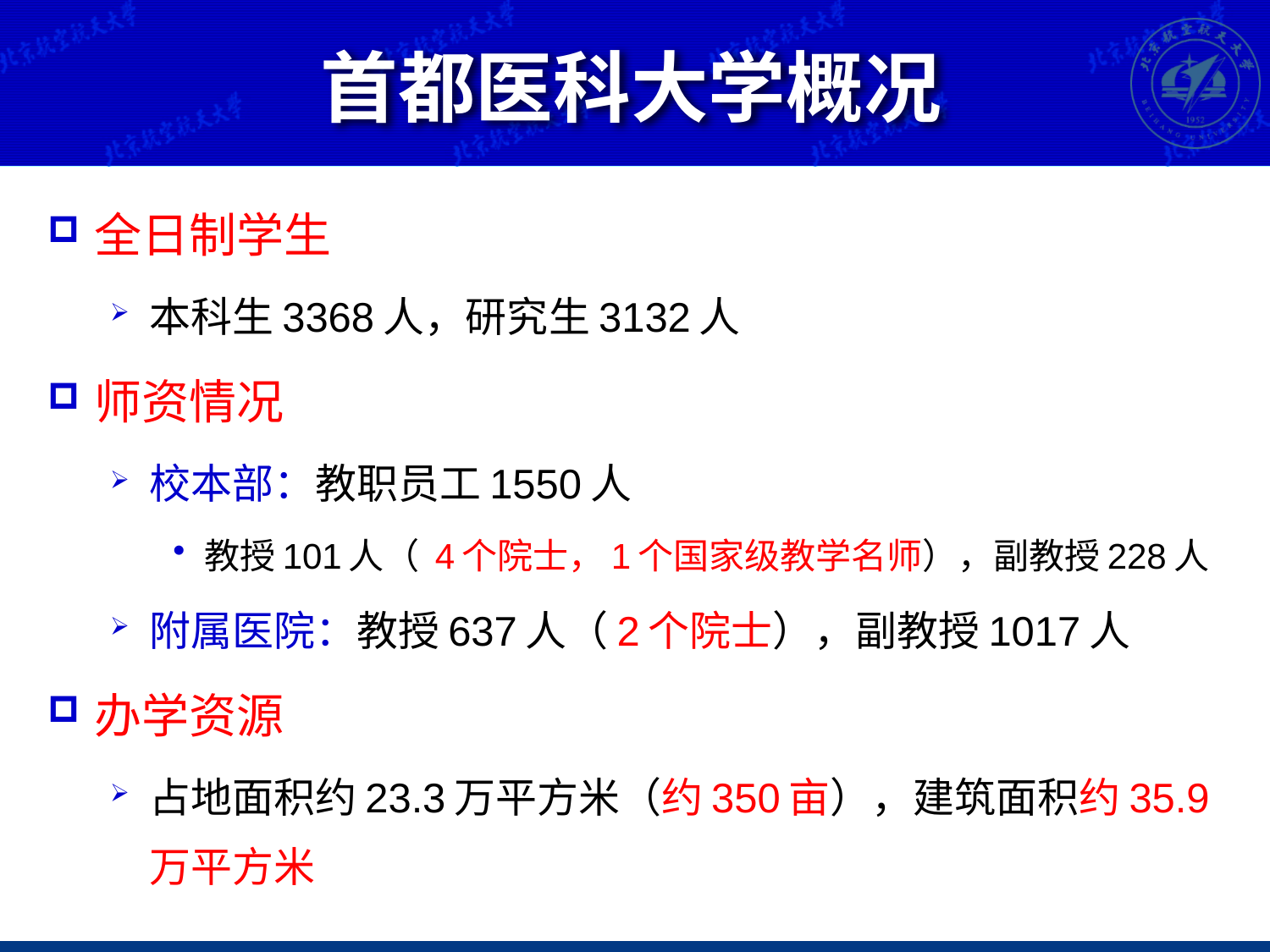

# 首都医科大学概况
全日制学生
本科生3368人，研究生3132人
师资情况
校本部：教职员工1550人
教授101人（ 4个院士，1个国家级教学名师），副教授228人
附属医院：教授637人（2个院士），副教授1017人
办学资源
占地面积约23.3万平方米（约350亩），建筑面积约35.9万平方米